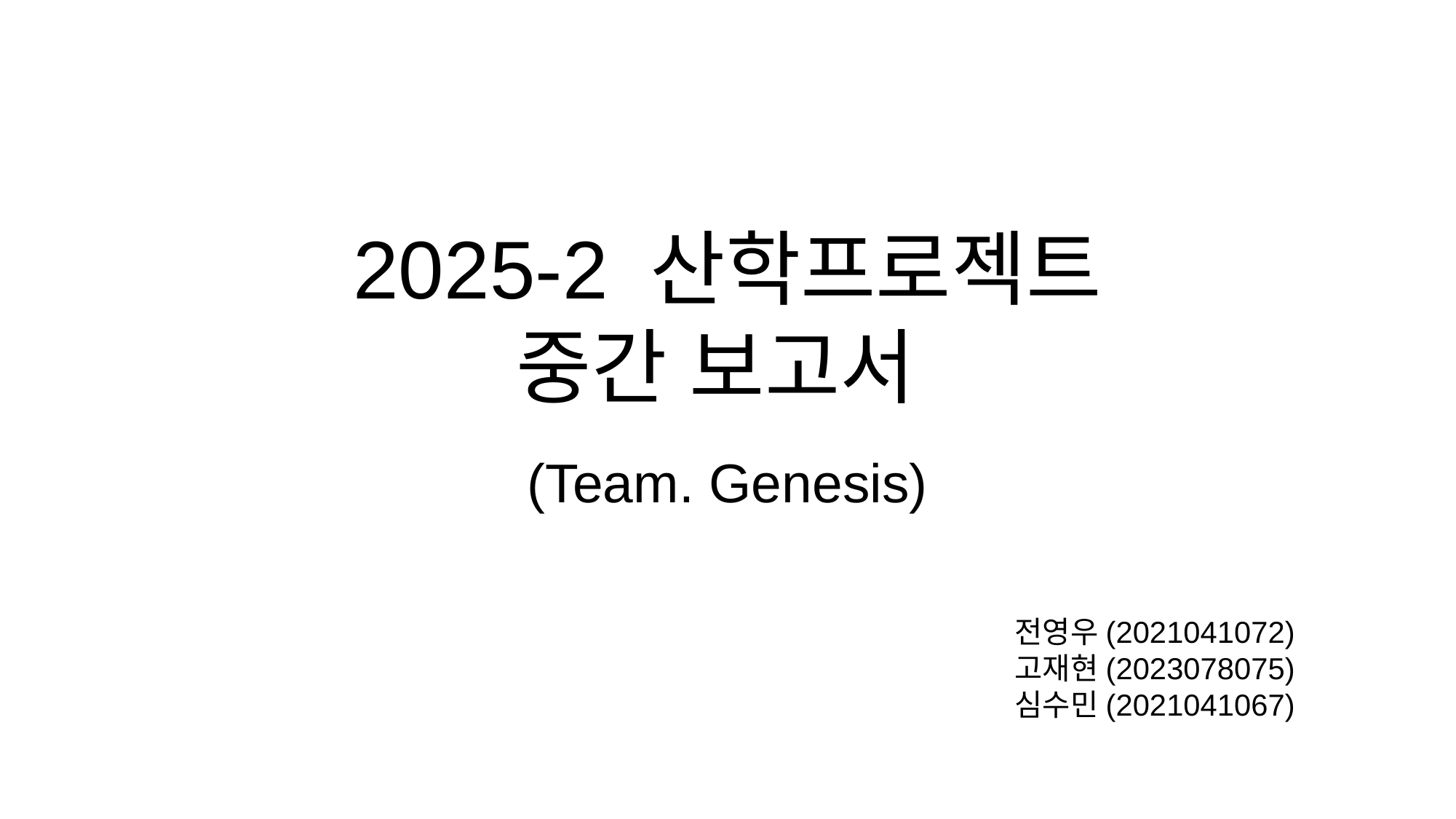

2025-2 산학프로젝트 중간 보고서
(Team. Genesis)
전영우(2021041072)
고재현(2023078075)
심수민(2021041067)